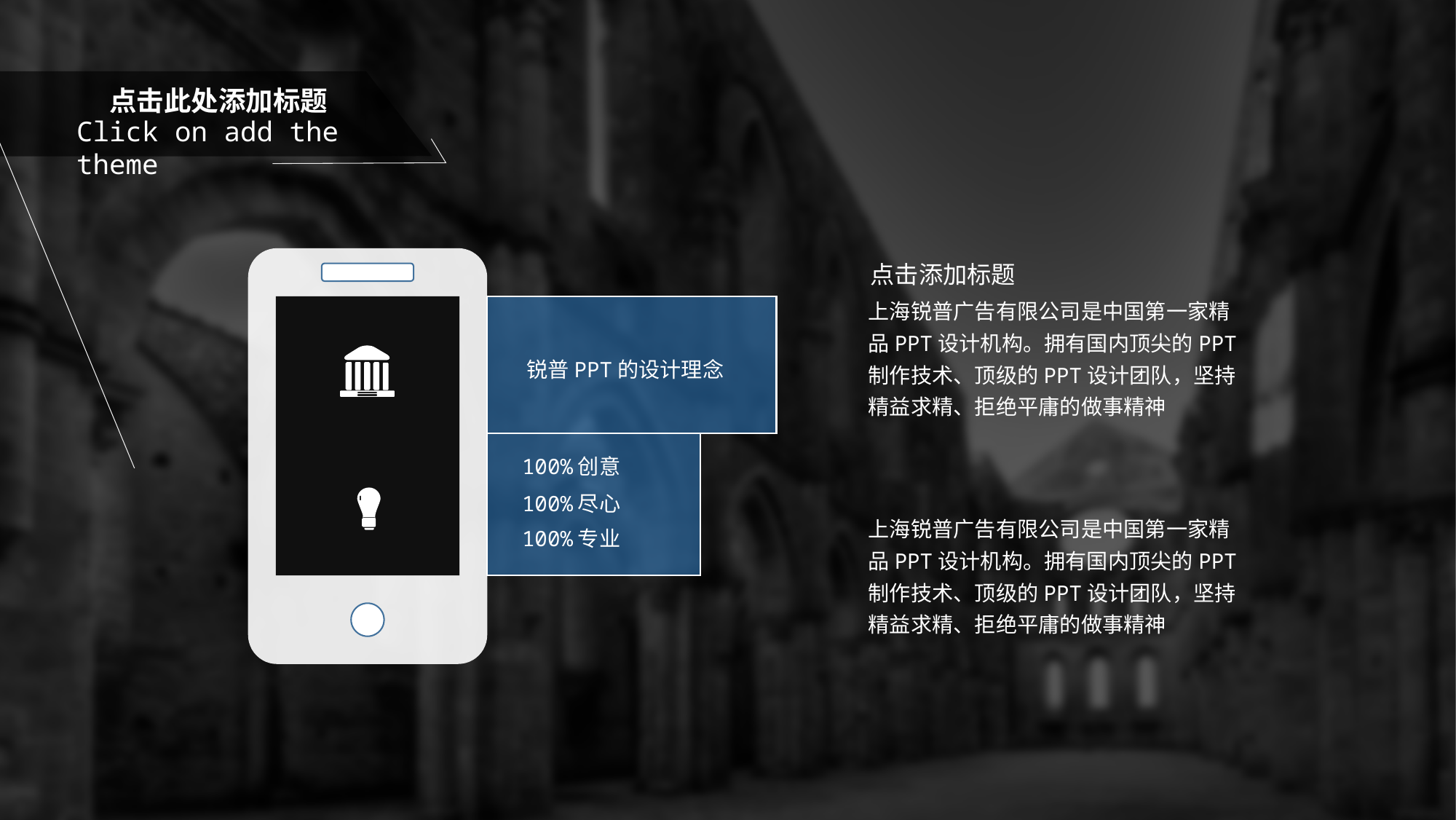

点击此处添加标题
Click on add the theme

点击添加标题
上海锐普广告有限公司是中国第一家精品PPT设计机构。拥有国内顶尖的PPT制作技术、顶级的PPT设计团队，坚持精益求精、拒绝平庸的做事精神

锐普PPT的设计理念

100%创意
100%尽心
100%专业
上海锐普广告有限公司是中国第一家精品PPT设计机构。拥有国内顶尖的PPT制作技术、顶级的PPT设计团队，坚持精益求精、拒绝平庸的做事精神